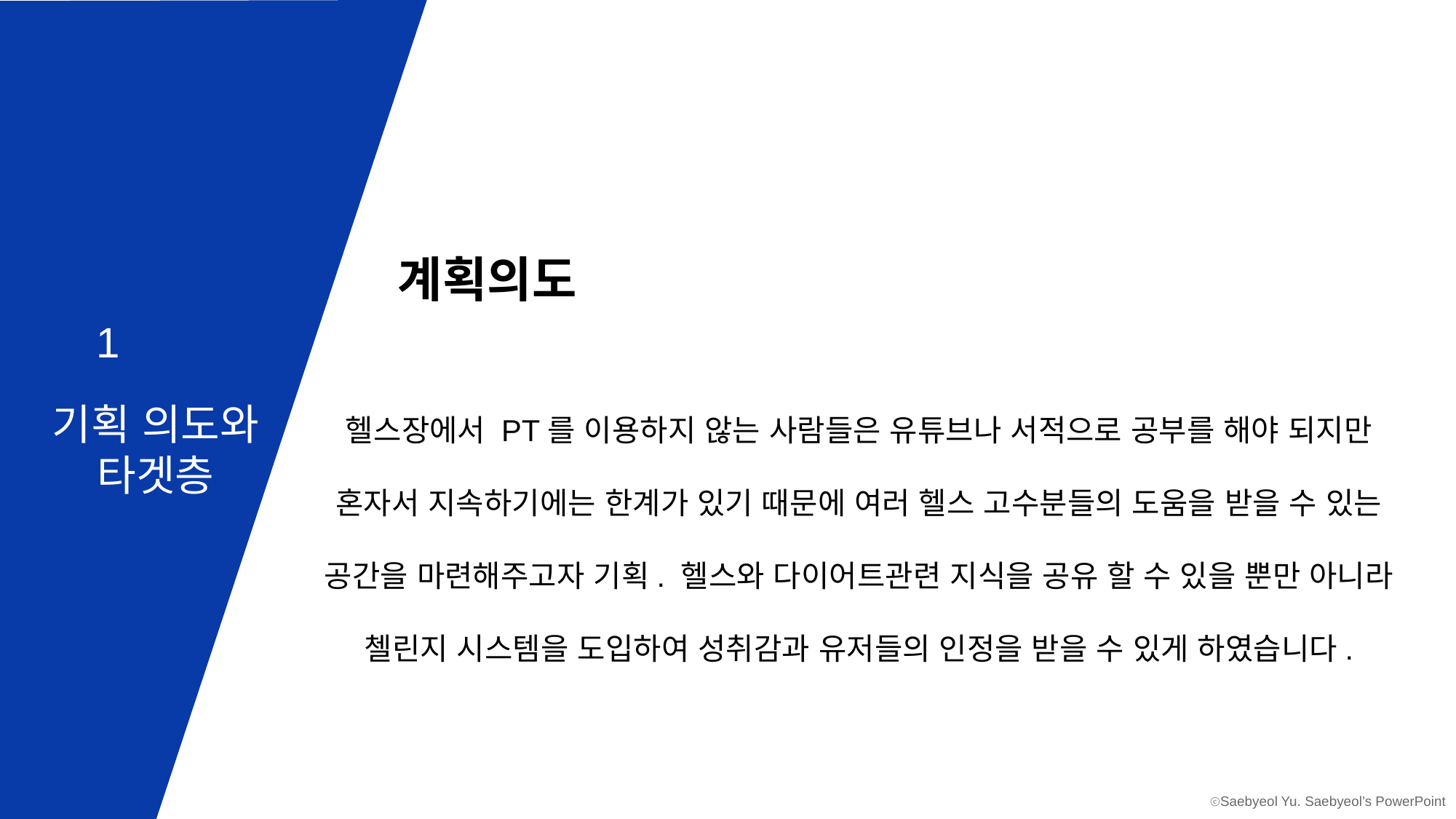

1
기획 의도와
타겟층
0.APP소개
01.기획의도 타겟층
02.전략
03.어플리케이션IA
계획의도
헬스장에서 PT를 이용하지 않는 사람들은 유튜브나 서적으로 공부를 해야 되지만
혼자서 지속하기에는 한계가 있기 때문에 여러 헬스 고수분들의 도움을 받을 수 있는 공간을 마련해주고자 기획. 헬스와 다이어트관련 지식을 공유 할 수 있을 뿐만 아니라 첼린지 시스템을 도입하여 성취감과 유저들의 인정을 받을 수 있게 하였습니다.